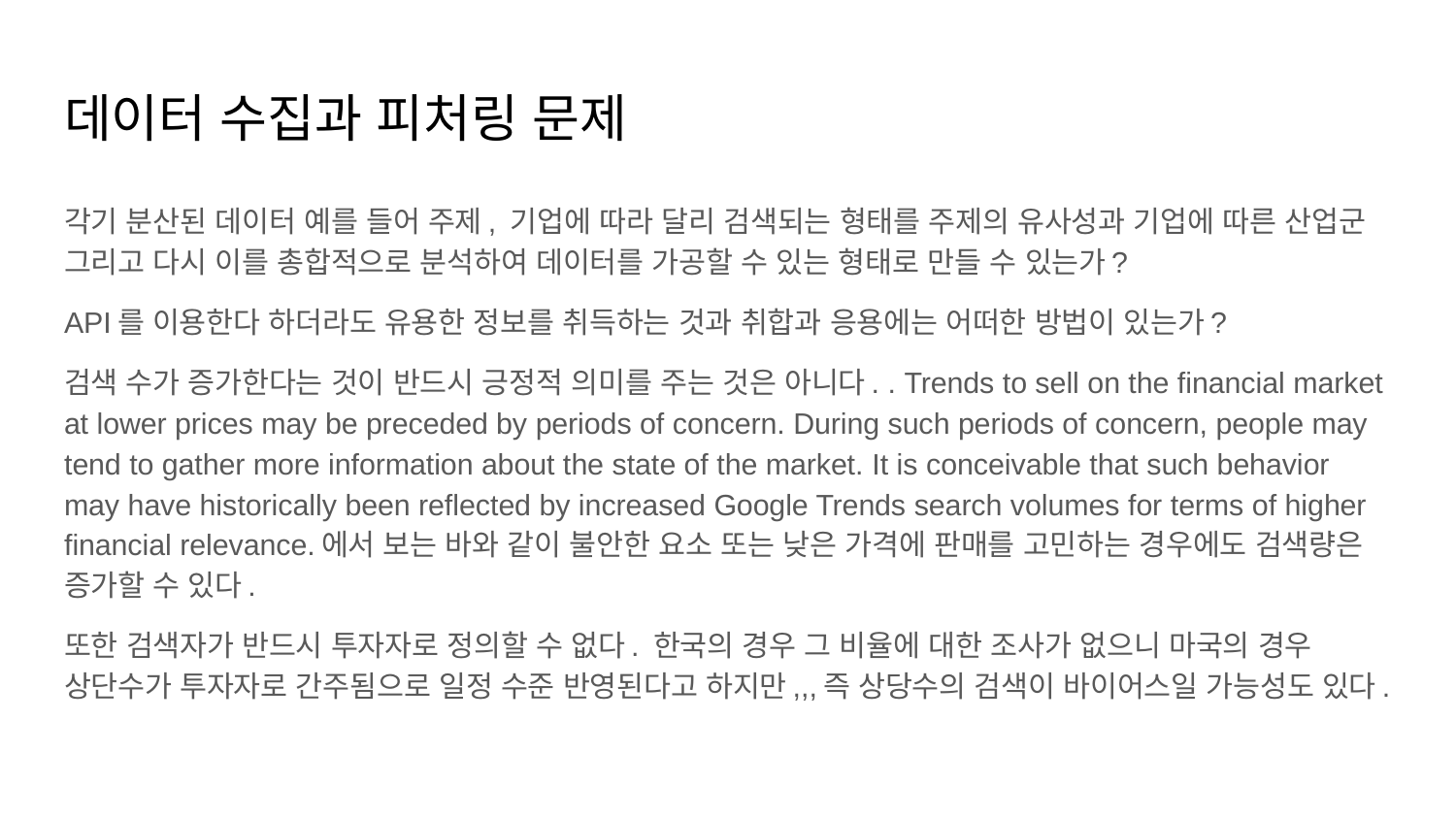

# 데이터 수집과 피처링 문제
각기 분산된 데이터 예를 들어 주제, 기업에 따라 달리 검색되는 형태를 주제의 유사성과 기업에 따른 산업군 그리고 다시 이를 총합적으로 분석하여 데이터를 가공할 수 있는 형태로 만들 수 있는가?
API를 이용한다 하더라도 유용한 정보를 취득하는 것과 취합과 응용에는 어떠한 방법이 있는가?
검색 수가 증가한다는 것이 반드시 긍정적 의미를 주는 것은 아니다. . Trends to sell on the financial market at lower prices may be preceded by periods of concern. During such periods of concern, people may tend to gather more information about the state of the market. It is conceivable that such behavior may have historically been reflected by increased Google Trends search volumes for terms of higher financial relevance.에서 보는 바와 같이 불안한 요소 또는 낮은 가격에 판매를 고민하는 경우에도 검색량은 증가할 수 있다.
또한 검색자가 반드시 투자자로 정의할 수 없다. 한국의 경우 그 비율에 대한 조사가 없으니 마국의 경우 상단수가 투자자로 간주됨으로 일정 수준 반영된다고 하지만,,,즉 상당수의 검색이 바이어스일 가능성도 있다.